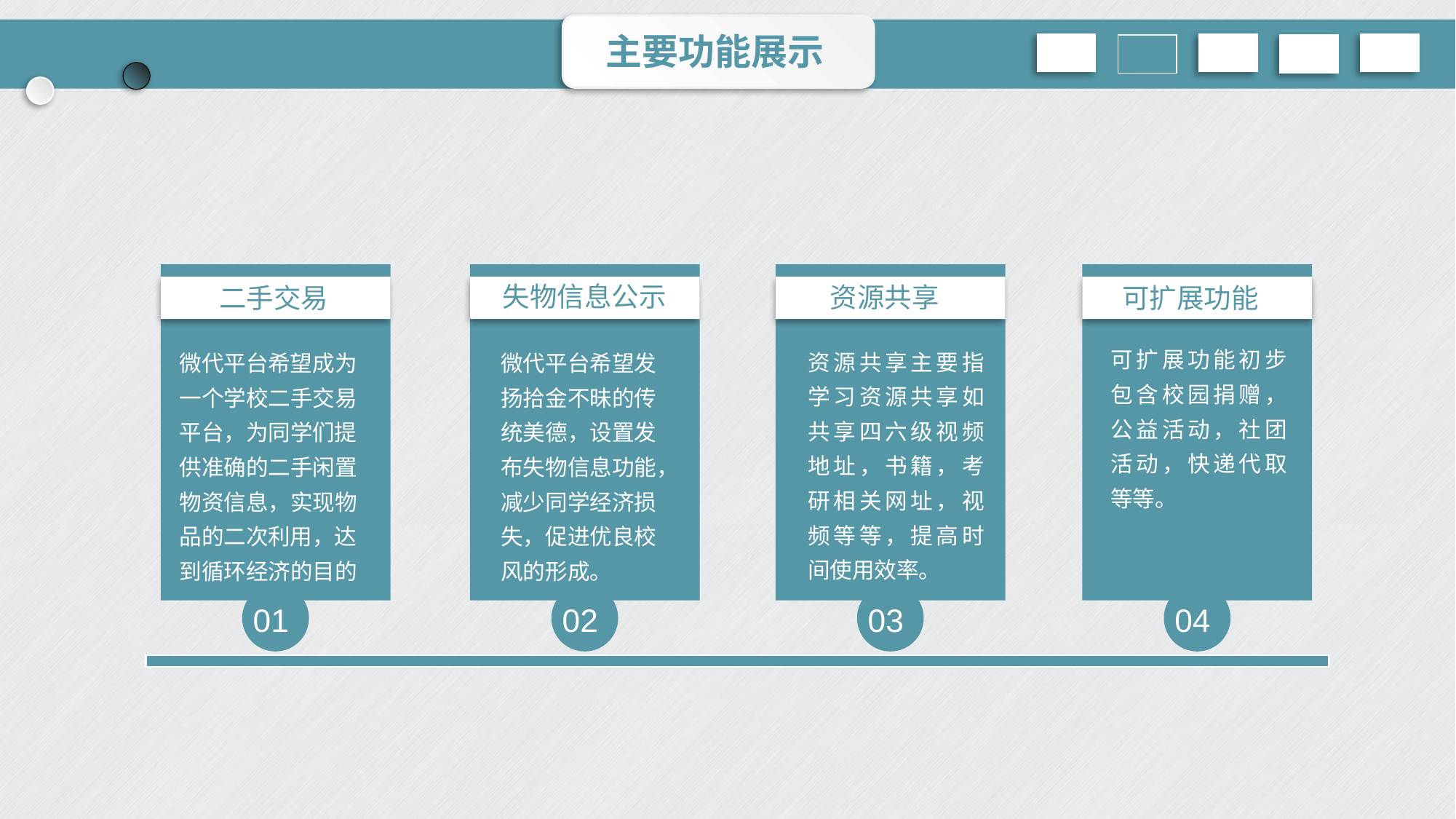

主要功能展示

01

02

03

04
失物信息公示

资源共享

二手交易

可扩展功能

可扩展功能初步包含校园捐赠，公益活动，社团活动，快递代取等等。
资源共享主要指学习资源共享如共享四六级视频地址，书籍，考研相关网址，视频等等，提高时间使用效率。
微代平台希望发扬拾金不昧的传统美德，设置发布失物信息功能，减少同学经济损失，促进优良校风的形成。
微代平台希望成为一个学校二手交易平台，为同学们提供准确的二手闲置物资信息，实现物品的二次利用，达到循环经济的目的